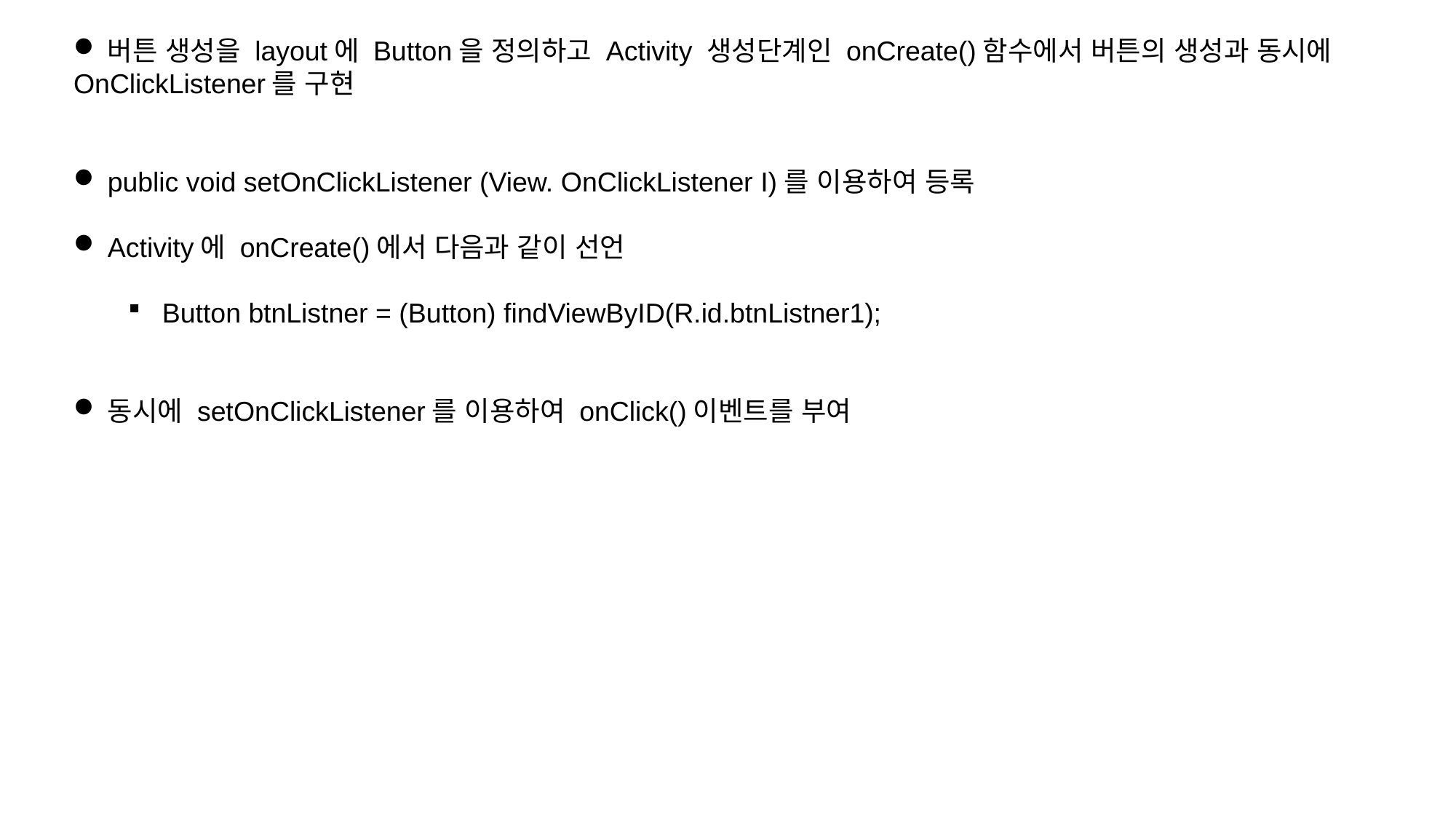

버튼 생성을 layout에 Button을 정의하고 Activity 생성단계인 onCreate()함수에서 버튼의 생성과 동시에
OnClickListener를 구현

public void setOnClickListener (View. OnClickListener I)를 이용하여 등록

Activity에 onCreate()에서 다음과 같이 선언

Button btnListner = (Button) findViewByID(R.id.btnListner1);

동시에 setOnClickListener를 이용하여 onClick()이벤트를 부여